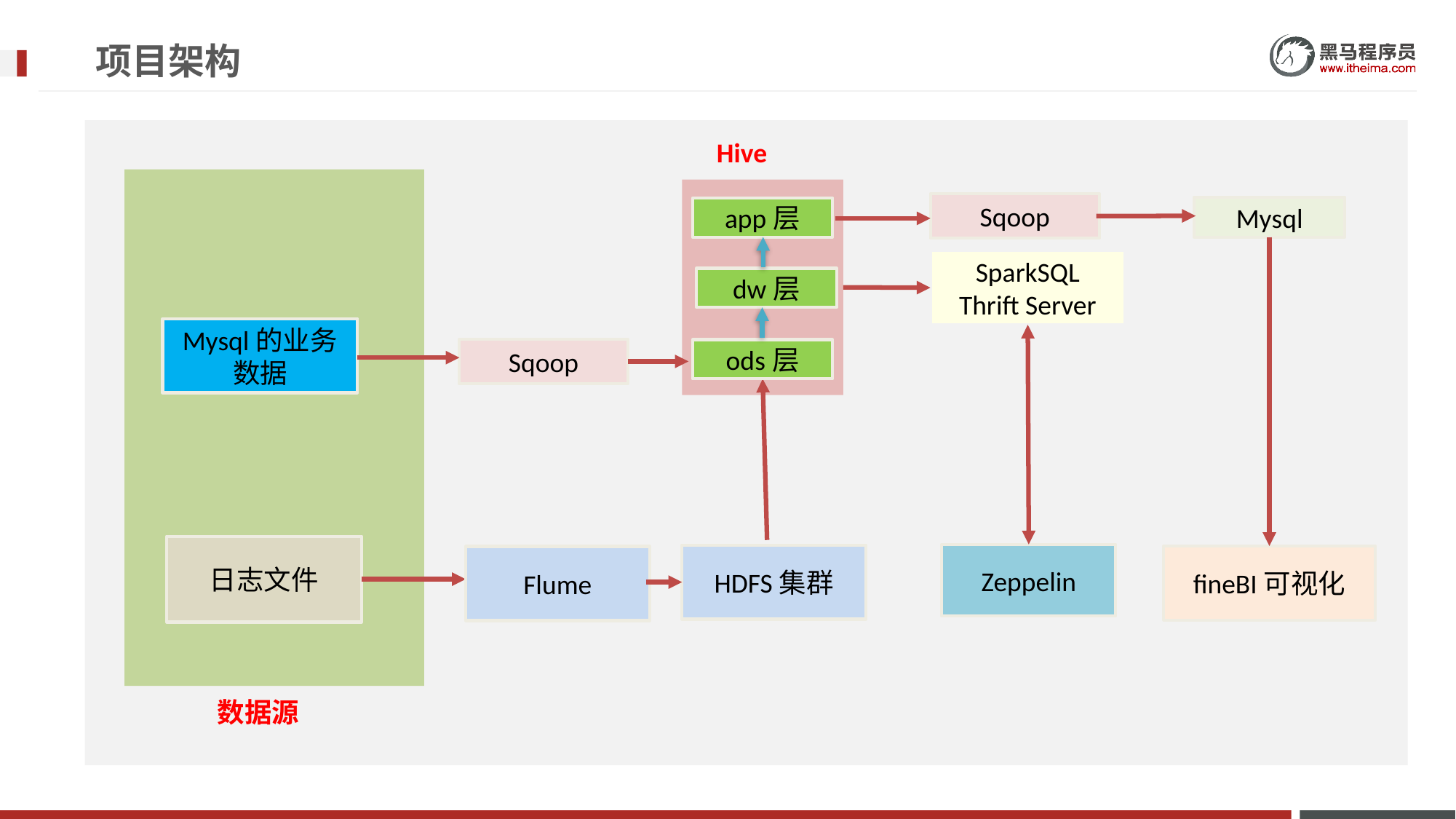

# 项目架构

  Hive

Sqoop
Mysql
app层
SparkSQL
Thrift Server
dw层
Mysql的业务数据
Sqoop
ods层
日志文件
Zeppelin
HDFS集群
fineBI可视化
Flume
  数据源